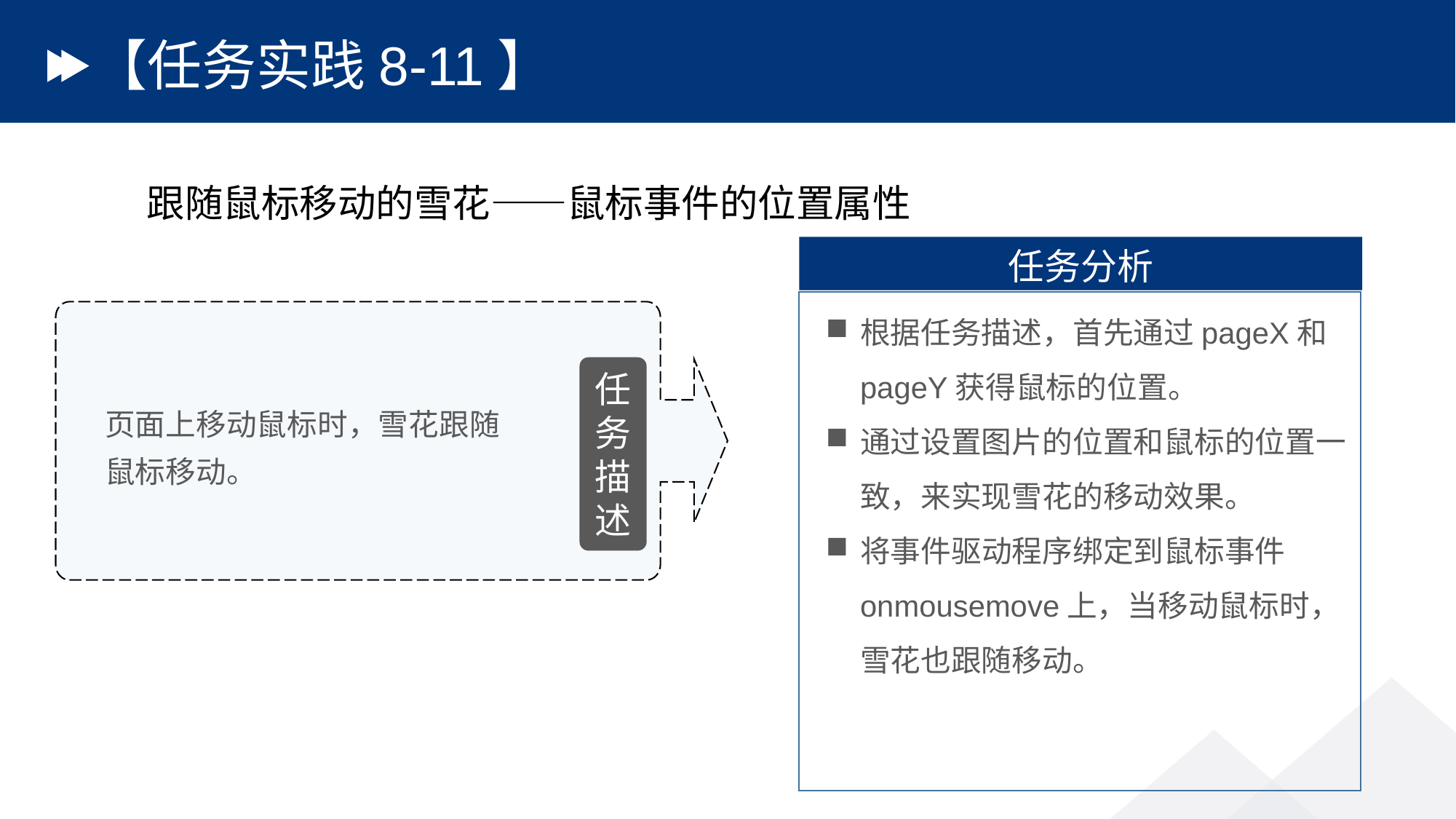

# 【任务实践8-11】
跟随鼠标移动的雪花——鼠标事件的位置属性

任务分析
根据任务描述，首先通过pageX和pageY获得鼠标的位置。
通过设置图片的位置和鼠标的位置一致，来实现雪花的移动效果。
将事件驱动程序绑定到鼠标事件onmousemove上，当移动鼠标时，雪花也跟随移动。

任务描述
页面上移动鼠标时，雪花跟随鼠标移动。